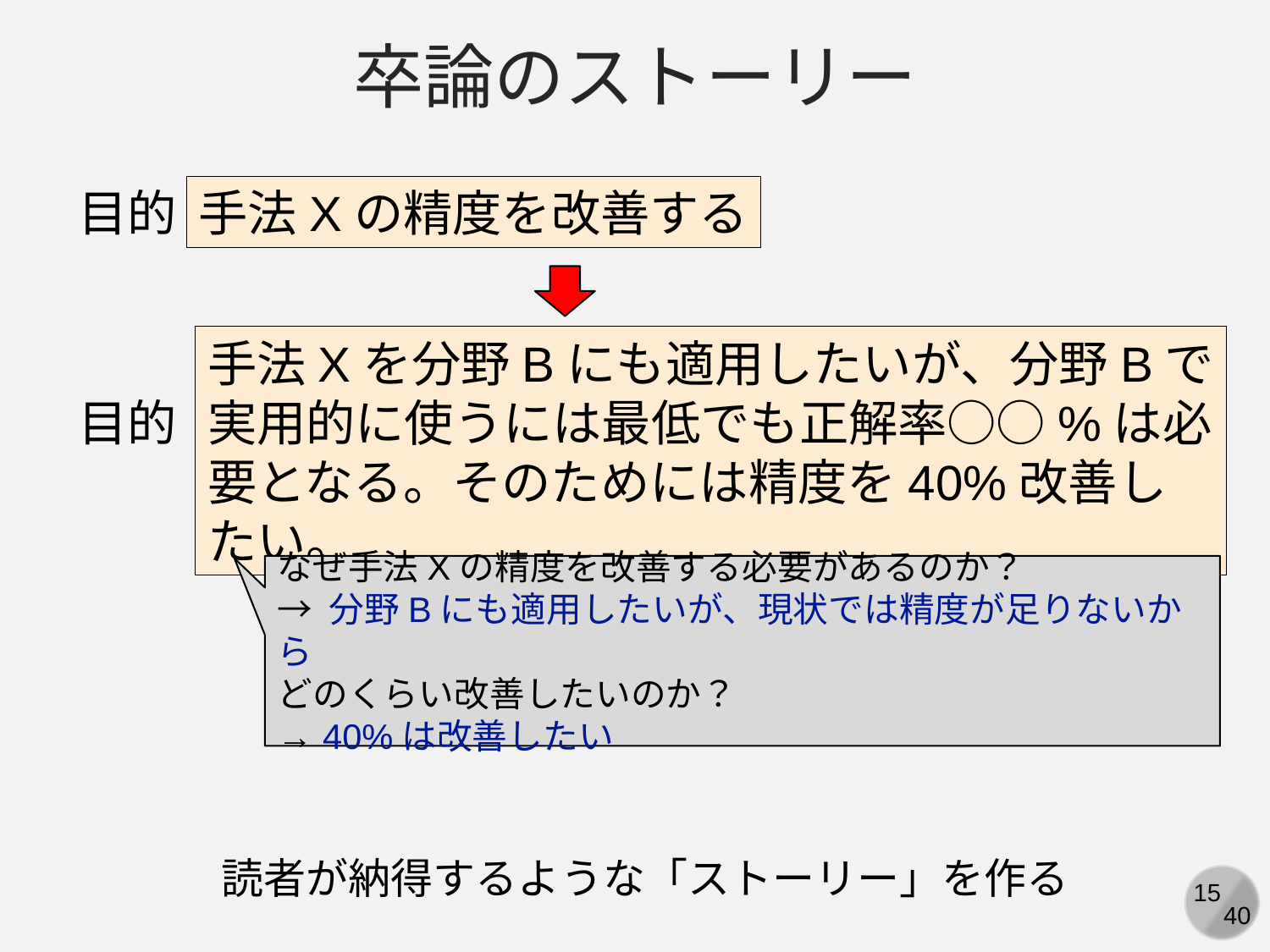

卒論のストーリー
目的
手法Xの精度を改善する

手法Xを分野Bにも適用したいが、分野Bで実用的に使うには最低でも正解率○○%は必要となる。そのためには精度を40%改善したい。
目的
なぜ手法Xの精度を改善する必要があるのか？
→ 分野Bにも適用したいが、現状では精度が足りないから
どのくらい改善したいのか？
→ 40%は改善したい
読者が納得するような「ストーリー」を作る